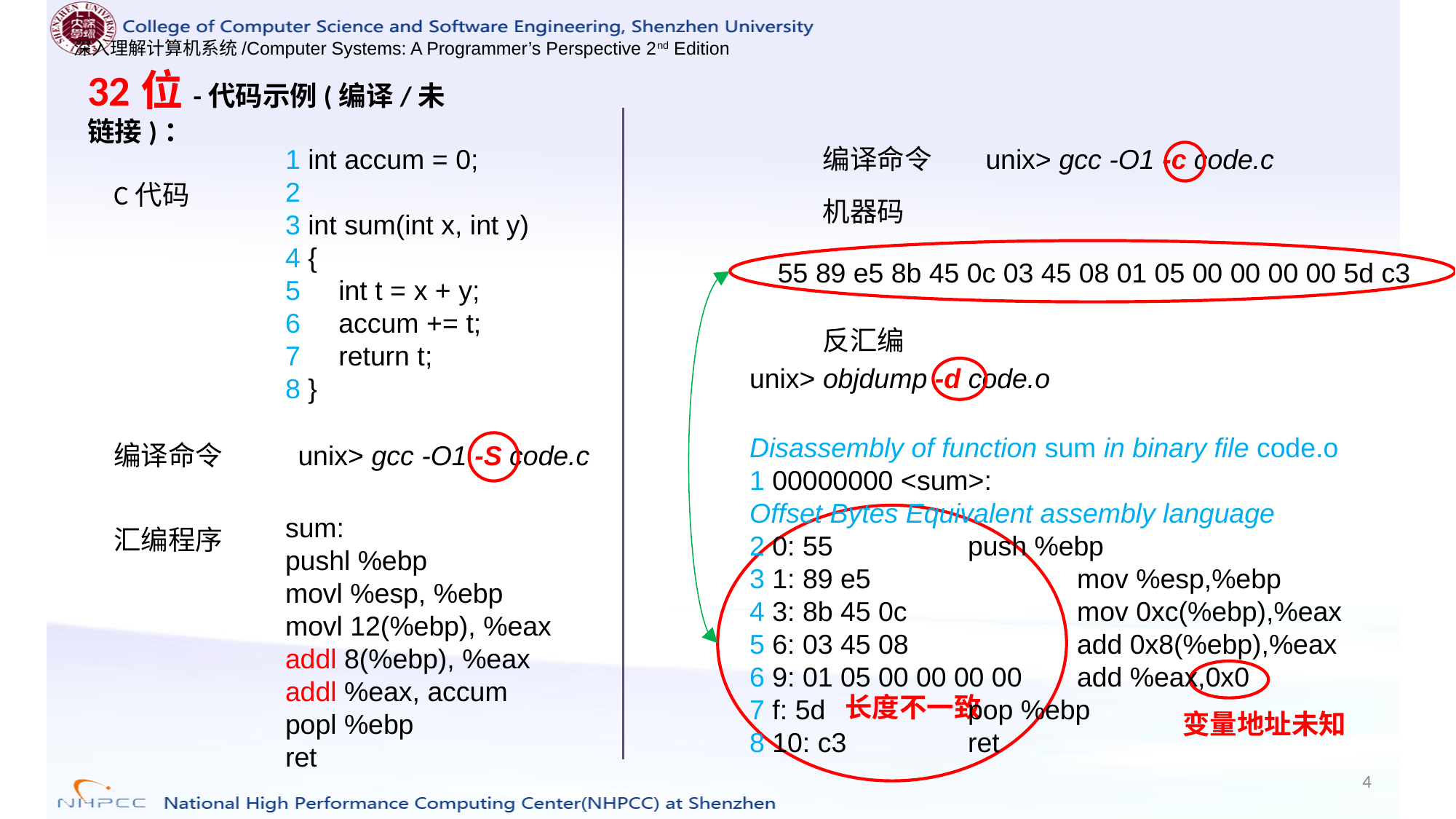

32位-代码示例(编译/未链接)：
1 int accum = 0;
2
3 int sum(int x, int y)
4 {
5     int t = x + y;
6     accum += t;
7     return t;
8 }
C代码
编译命令
unix> gcc -O1 -c code.c

机器码
55 89 e5 8b 45 0c 03 45 08 01 05 00 00 00 00 5d c3

反汇编
unix> objdump -d code.o

Disassembly of function sum in binary file code.o
1 00000000 <sum>:
Offset Bytes Equivalent assembly language
2 0: 55 		push %ebp
3 1: 89 e5 		mov %esp,%ebp
4 3: 8b 45 0c 		mov 0xc(%ebp),%eax
5 6: 03 45 08 		add 0x8(%ebp),%eax
6 9: 01 05 00 00 00 00 	add %eax,0x0
7 f: 5d 		pop %ebp
8 10: c3 		ret

编译命令
unix> gcc -O1 -S code.c

sum:
pushl %ebp
movl %esp, %ebp
movl 12(%ebp), %eax
addl 8(%ebp), %eax
addl %eax, accum
popl %ebp
ret
汇编程序

变量地址未知
长度不一致
4